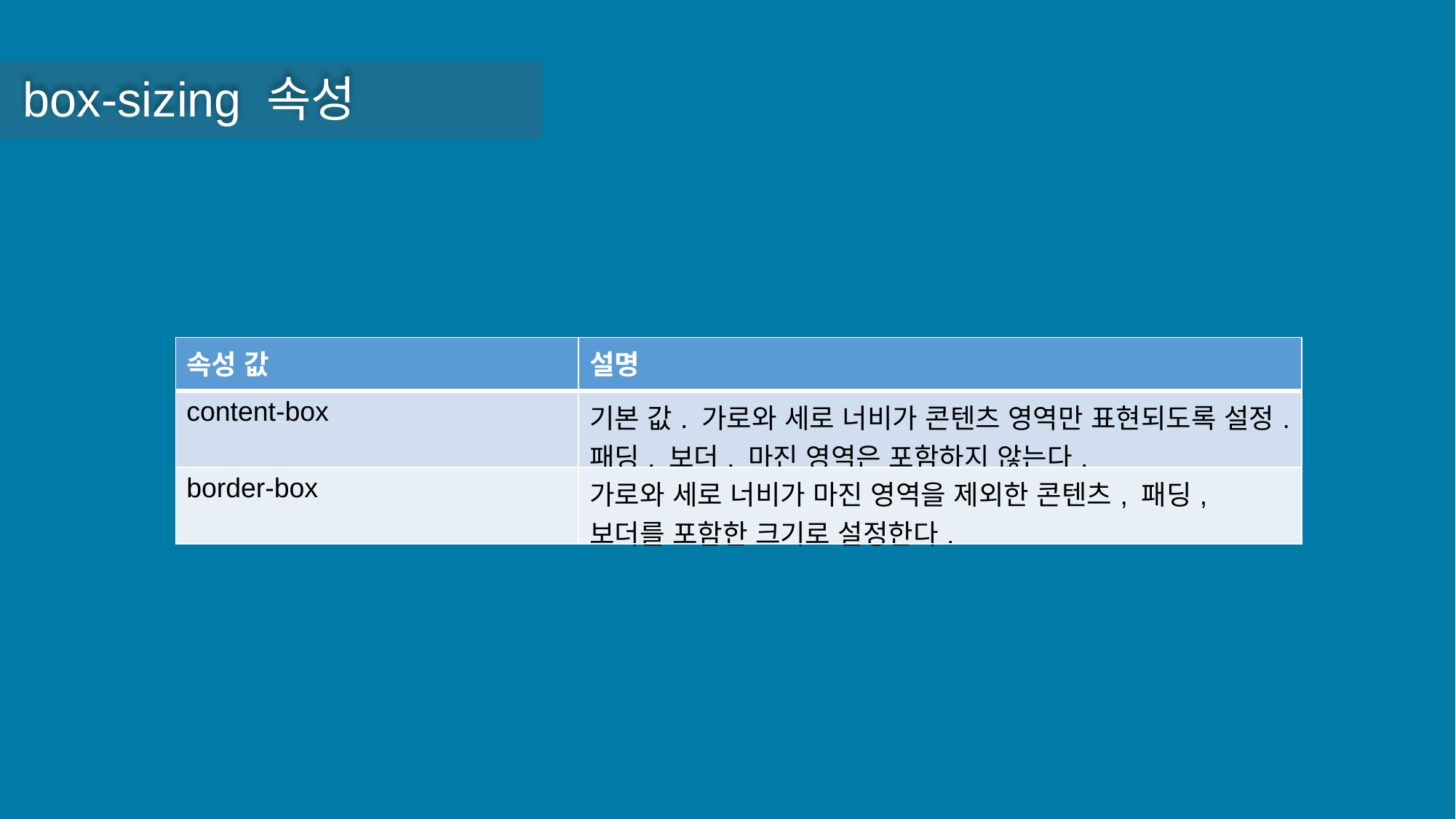

box-sizing 속성
| 속성 값 | 설명 |
| --- | --- |
| content-box | 기본 값. 가로와 세로 너비가 콘텐츠 영역만 표현되도록 설정. 패딩, 보더, 마진 영역은 포함하지 않는다. |
| border-box | 가로와 세로 너비가 마진 영역을 제외한 콘텐츠, 패딩, 보더를 포함한 크기로 설정한다. |